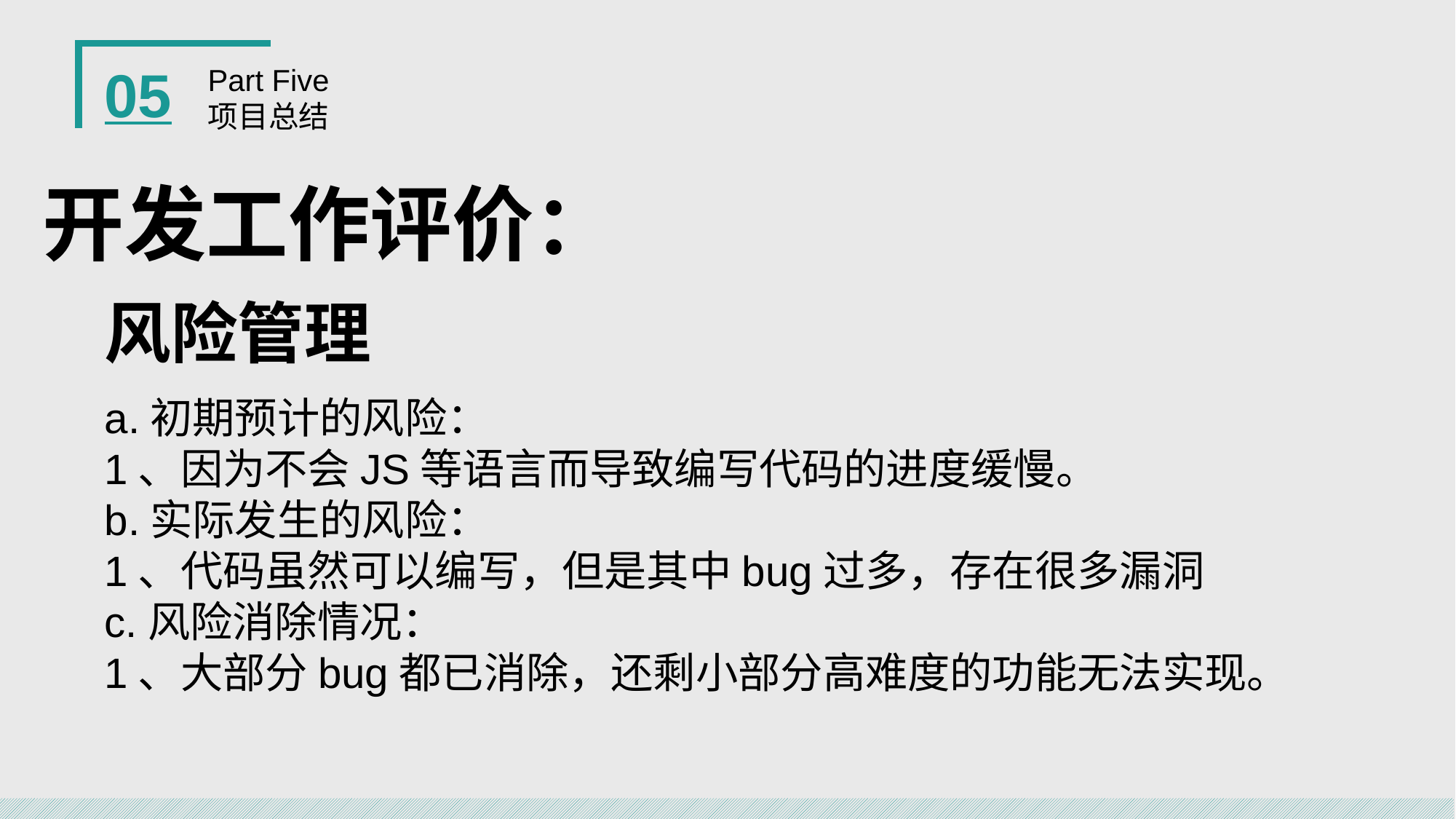

05
Part Five
项目总结
开发工作评价：
风险管理
a.初期预计的风险：
1、因为不会JS等语言而导致编写代码的进度缓慢。
b.实际发生的风险：
1、代码虽然可以编写，但是其中bug过多，存在很多漏洞
c.风险消除情况：
1、大部分bug都已消除，还剩小部分高难度的功能无法实现。